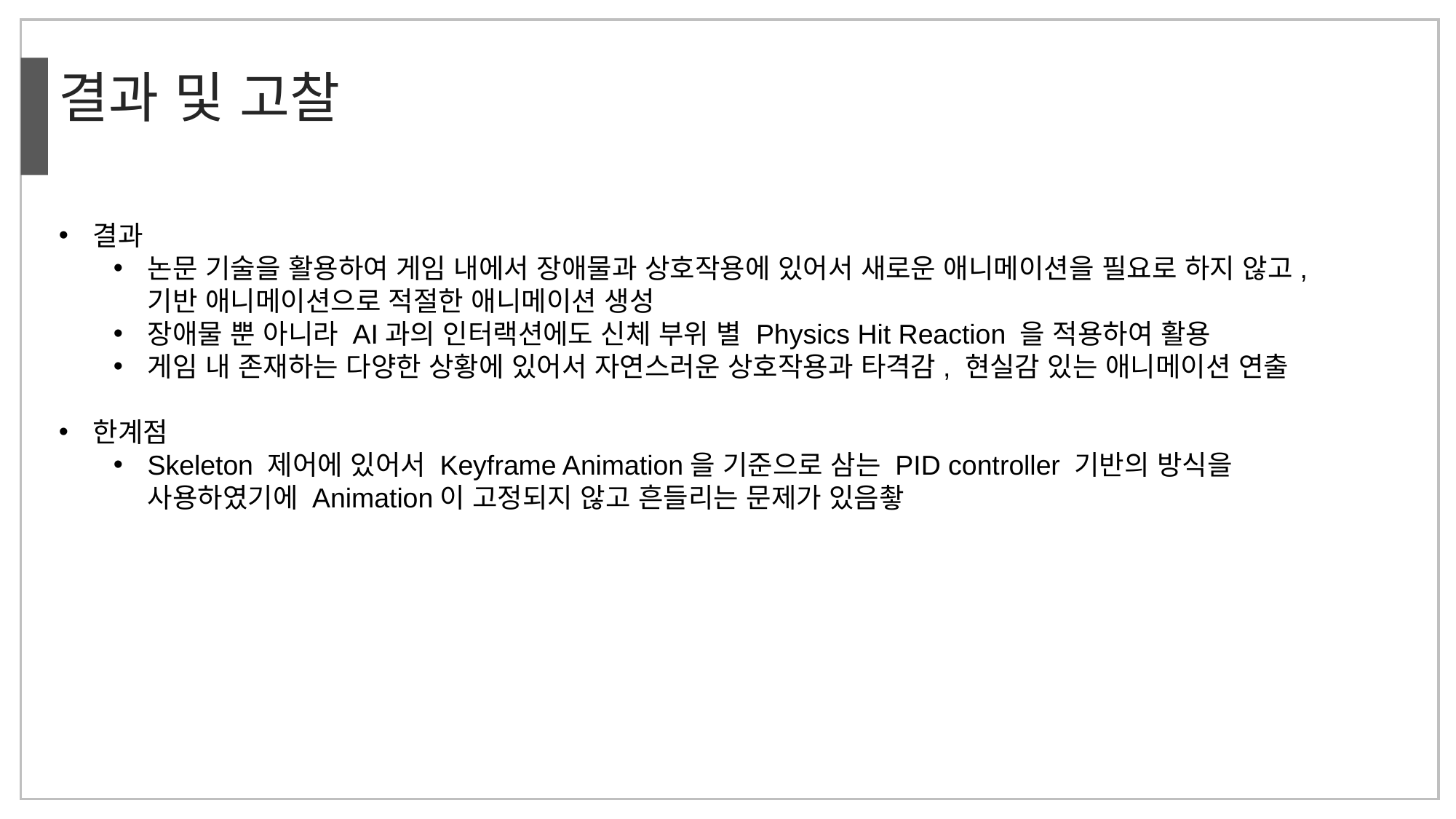

결과 및 고찰
결과
논문 기술을 활용하여 게임 내에서 장애물과 상호작용에 있어서 새로운 애니메이션을 필요로 하지 않고, 기반 애니메이션으로 적절한 애니메이션 생성
장애물 뿐 아니라 AI과의 인터랙션에도 신체 부위 별 Physics Hit Reaction 을 적용하여 활용
게임 내 존재하는 다양한 상황에 있어서 자연스러운 상호작용과 타격감, 현실감 있는 애니메이션 연출

한계점
Skeleton 제어에 있어서 Keyframe Animation을 기준으로 삼는 PID controller 기반의 방식을 사용하였기에 Animation이 고정되지 않고 흔들리는 문제가 있음촿